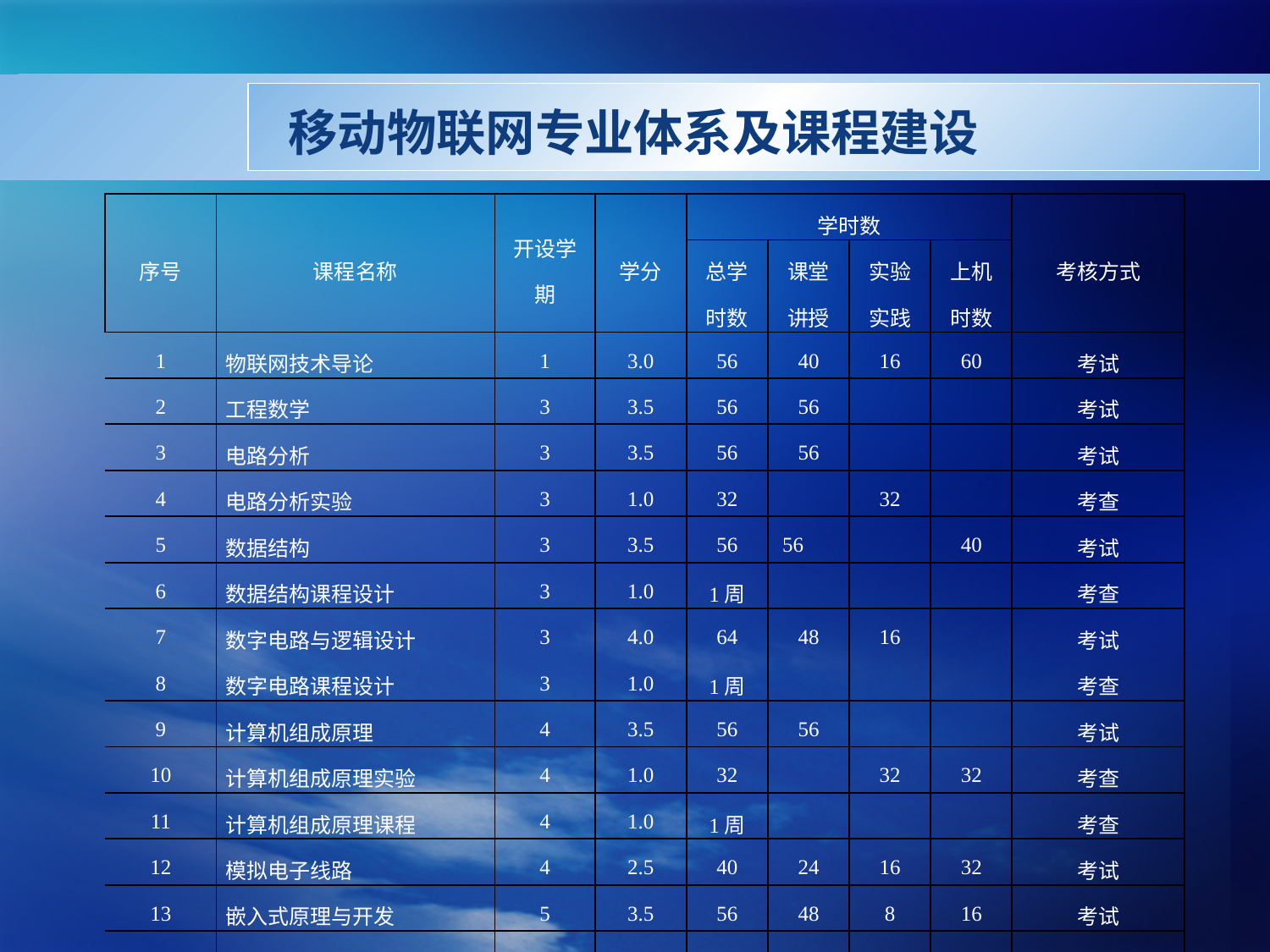

移动物联网专业体系及课程建设
| 序号 | 课程名称 | 开设学期 | 学分 | 学时数 |  |  |  | 考核方式 |
| --- | --- | --- | --- | --- | --- | --- | --- | --- |
|  |  |  |  | 总学时数 | 课堂讲授 | 实验实践 | 上机时数 |  |
| 1 | 物联网技术导论 | 1 | 3.0 | 56 | 40 | 16 | 60 | 考试 |
| 2 | 工程数学 | 3 | 3.5 | 56 | 56 |  |  | 考试 |
| 3 | 电路分析 | 3 | 3.5 | 56 | 56 |  |  | 考试 |
| 4 | 电路分析实验 | 3 | 1.0 | 32 |  | 32 |  | 考查 |
| 5 | 数据结构 | 3 | 3.5 | 56 | 56 |  | 40 | 考试 |
| 6 | 数据结构课程设计 | 3 | 1.0 | 1周 |  |  |  | 考查 |
| 7 | 数字电路与逻辑设计 | 3 | 4.0 | 64 | 48 | 16 |  | 考试 |
| 8 | 数字电路课程设计 | 3 | 1.0 | 1周 |  |  |  | 考查 |
| 9 | 计算机组成原理 | 4 | 3.5 | 56 | 56 |  |  | 考试 |
| 10 | 计算机组成原理实验 | 4 | 1.0 | 32 |  | 32 | 32 | 考查 |
| 11 | 计算机组成原理课程 | 4 | 1.0 | 1周 |  |  |  | 考查 |
| 12 | 模拟电子线路 | 4 | 2.5 | 40 | 24 | 16 | 32 | 考试 |
| 13 | 嵌入式原理与开发 | 5 | 3.5 | 56 | 48 | 8 | 16 | 考试 |
| 14 | 嵌入式原理与开发课程设计 | 5 | 1.0 | 1周 |  |  | 40 | 考查 |
| 15 | 微机原理与应用 | 6 | 4.0 | 64 | 48 | 16 |  | 考试 |
| 16 | 微机原理与应用课设 | 6 | 1.0 | 1周 |  |  |  | 考查 |